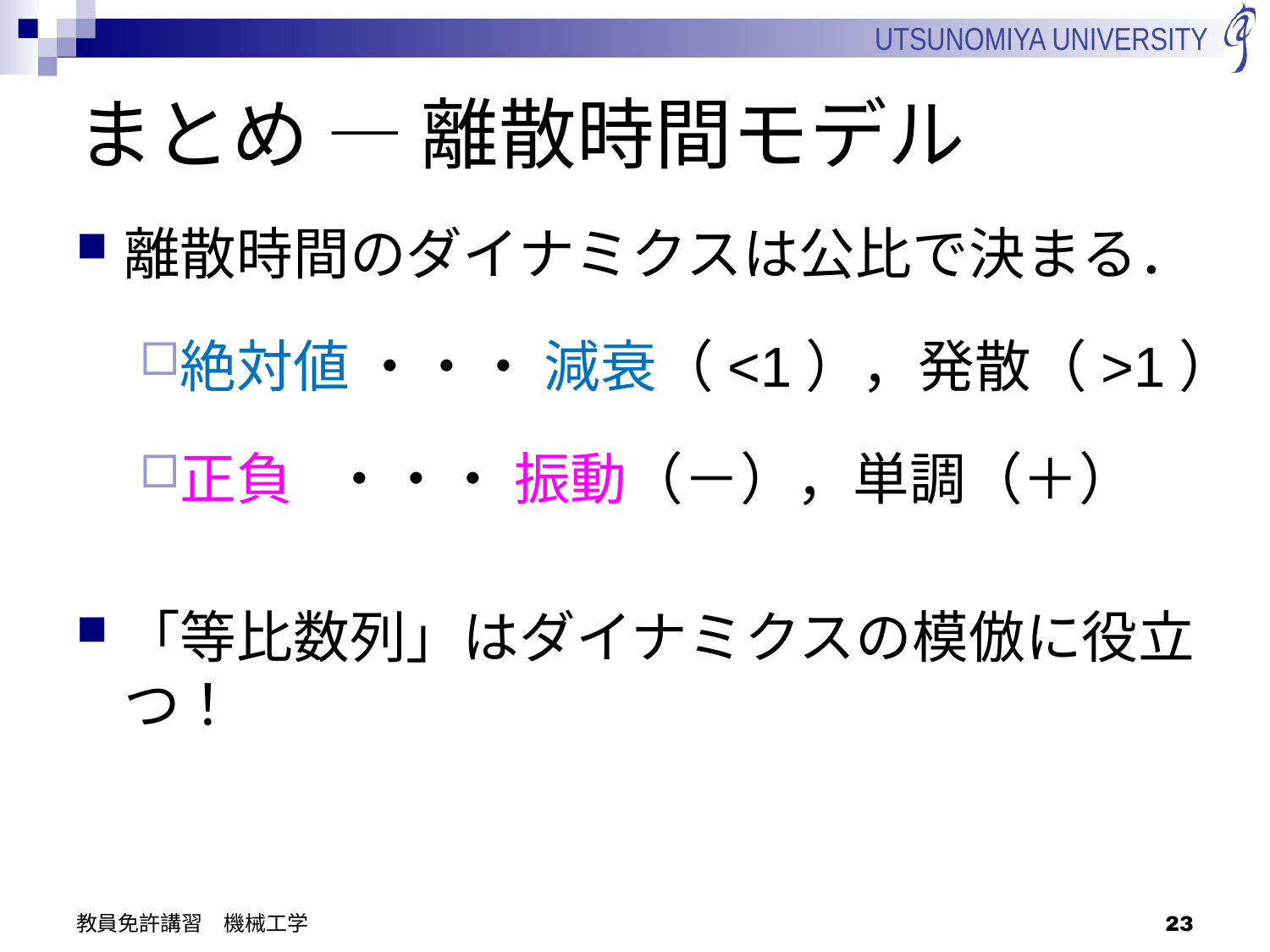

# まとめ ― 離散時間モデル
離散時間のダイナミクスは公比で決まる．
絶対値 ・・・ 減衰（<1），発散（>1）
正負	  ・・・ 振動（－），単調（＋）

「等比数列」はダイナミクスの模倣に役立つ！
教員免許講習　機械工学
23